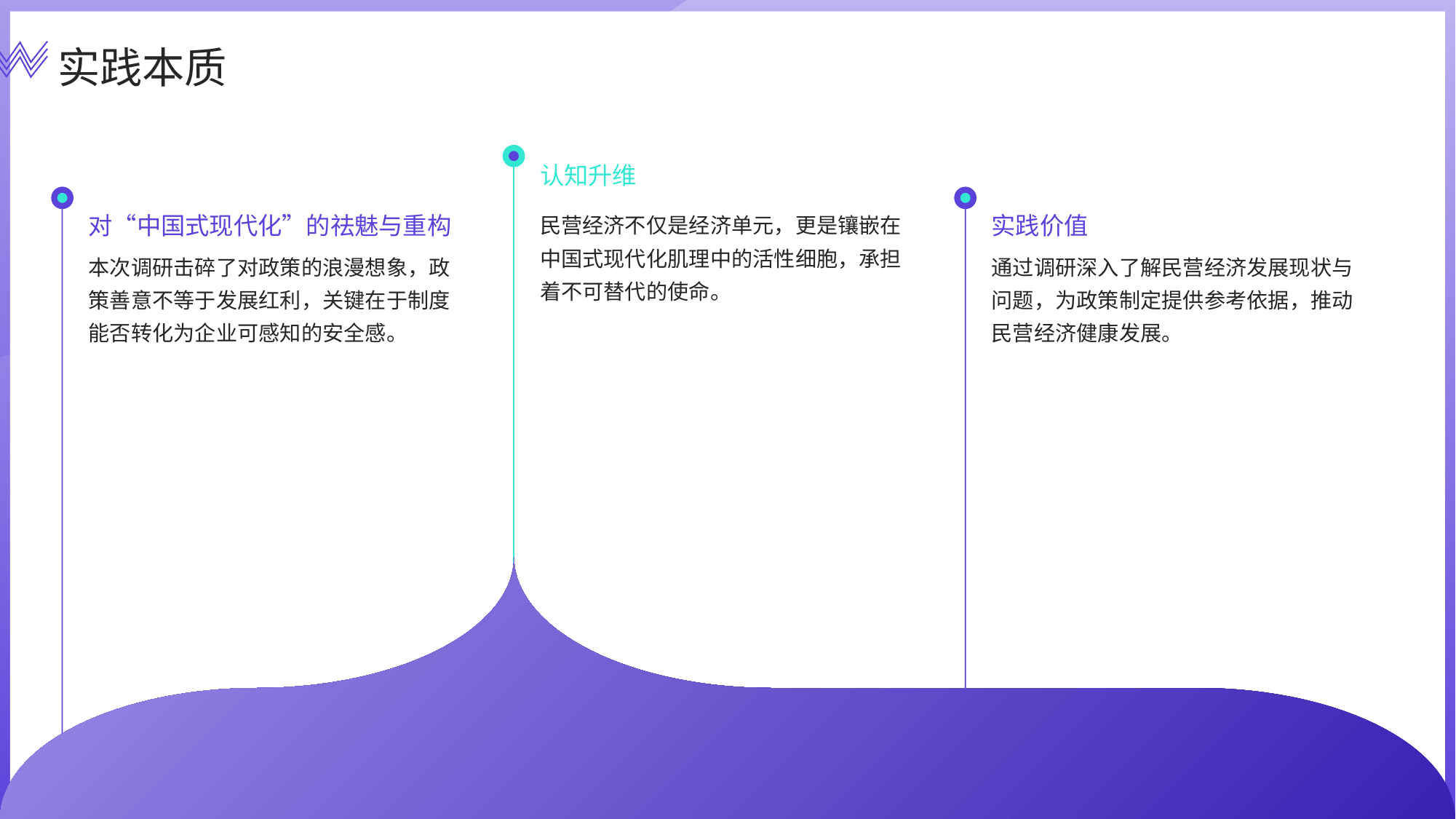

实践本质

认知升维

对“中国式现代化”的祛魅与重构

实践价值

民营经济不仅是经济单元，更是镶嵌在中国式现代化肌理中的活性细胞，承担着不可替代的使命。
本次调研击碎了对政策的浪漫想象，政策善意不等于发展红利，关键在于制度能否转化为企业可感知的安全感。
通过调研深入了解民营经济发展现状与问题，为政策制定提供参考依据，推动民营经济健康发展。